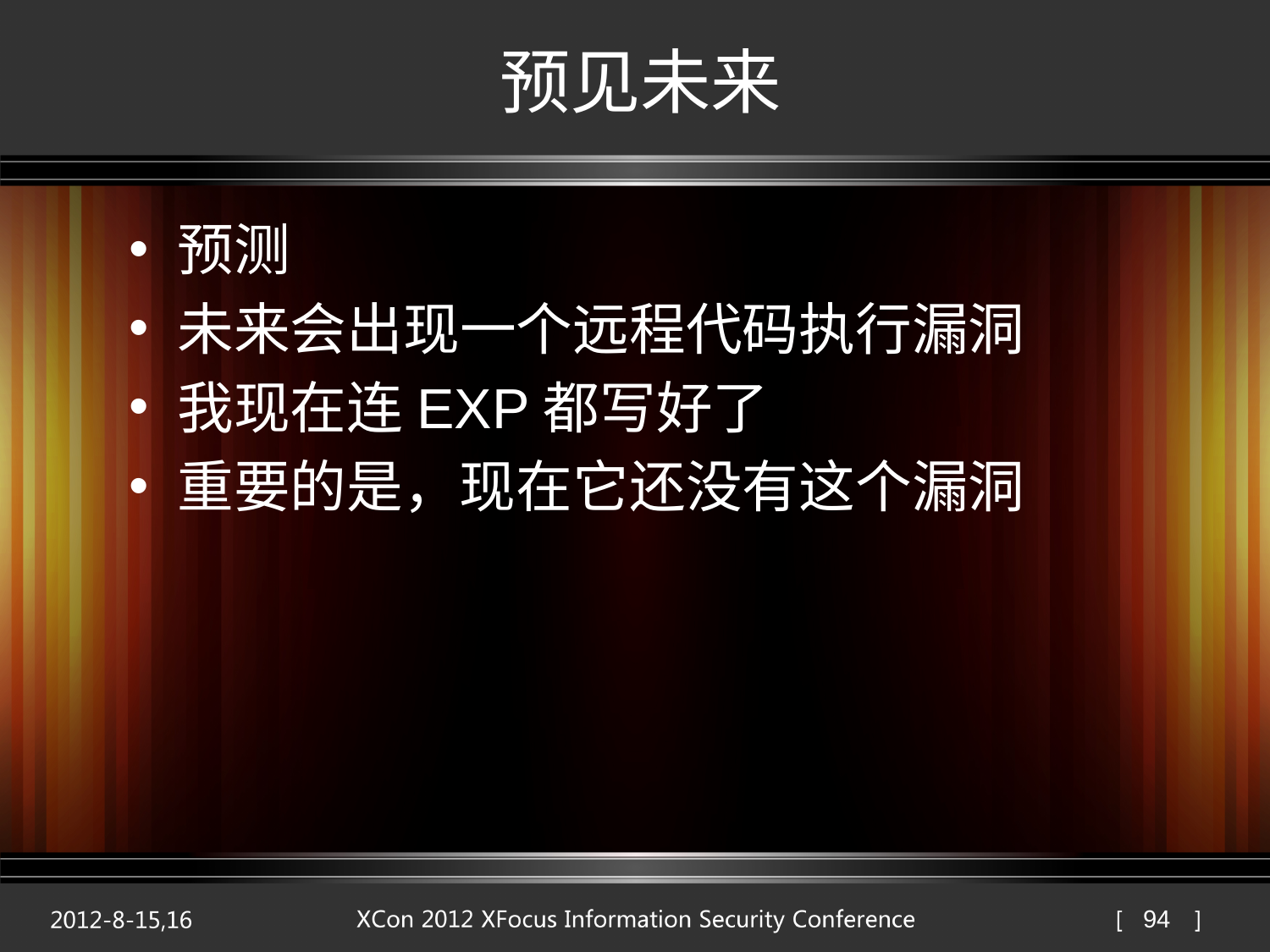

# 预见未来
预测
未来会出现一个远程代码执行漏洞
我现在连EXP都写好了
重要的是，现在它还没有这个漏洞
94